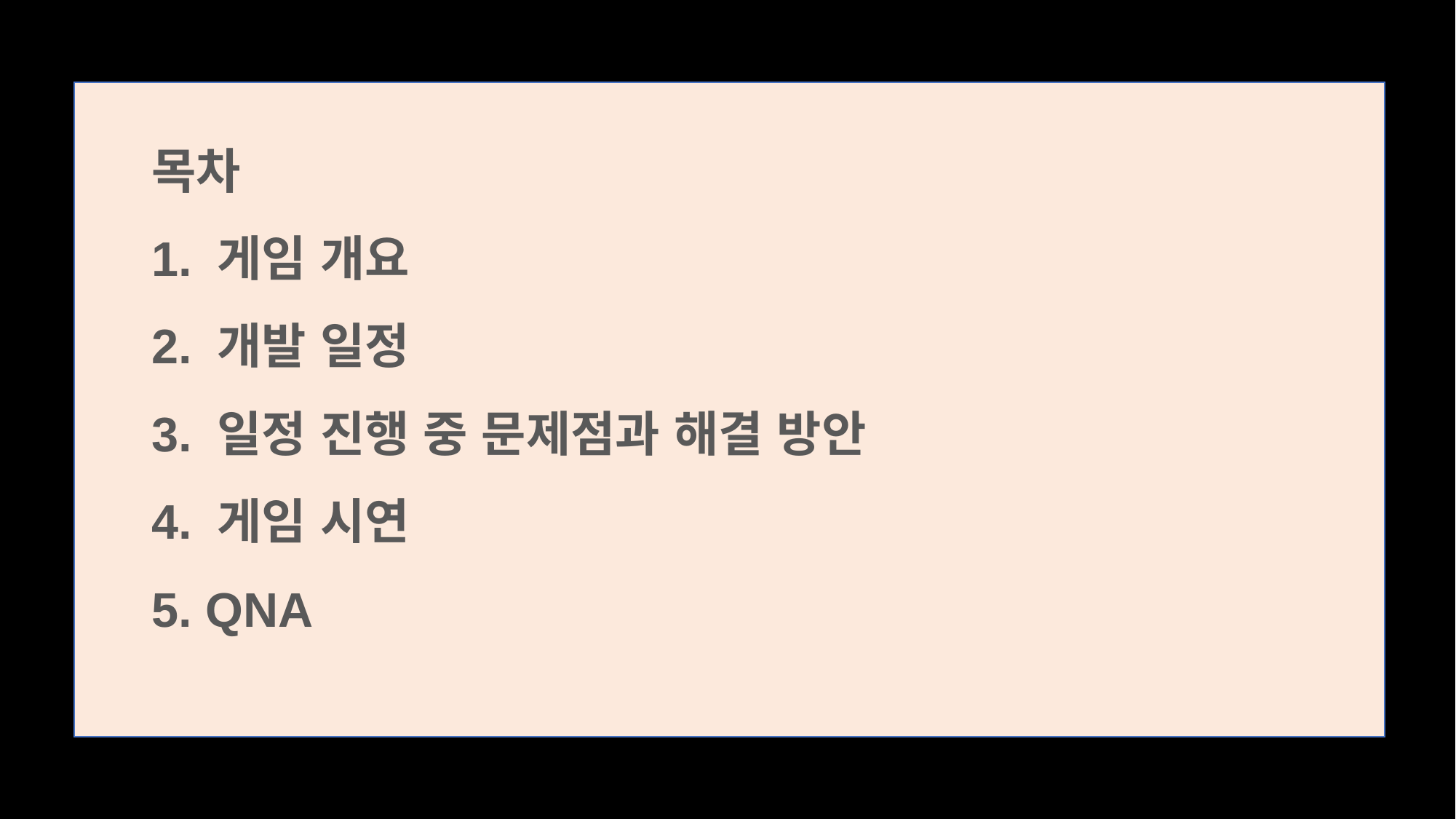

목차

1. 게임 개요
2. 개발 일정
3. 일정 진행 중 문제점과 해결 방안
4. 게임 시연
5. QNA